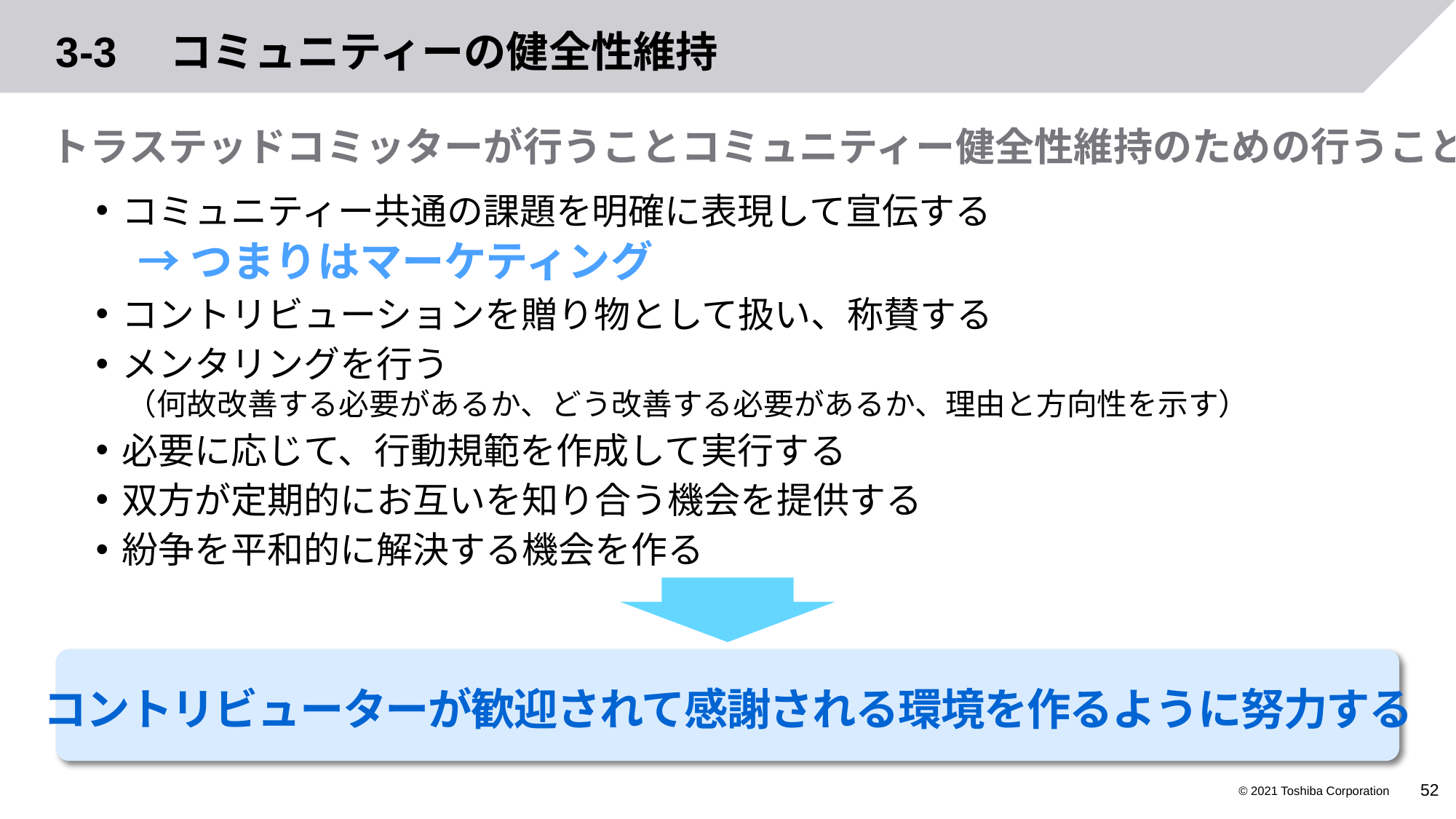

# 3-3　コミュニティーの健全性維持
トラステッドコミッターが行うことコミュニティー健全性維持のための行うこと
コミュニティー共通の課題を明確に表現して宣伝する
　→ つまりはマーケティング
コントリビューションを贈り物として扱い、称賛する
メンタリングを行う
　（何故改善する必要があるか、どう改善する必要があるか、理由と方向性を示す）
必要に応じて、行動規範を作成して実行する
双方が定期的にお互いを知り合う機会を提供する
紛争を平和的に解決する機会を作る

コントリビューターが歓迎されて感謝される環境を作るように努力する